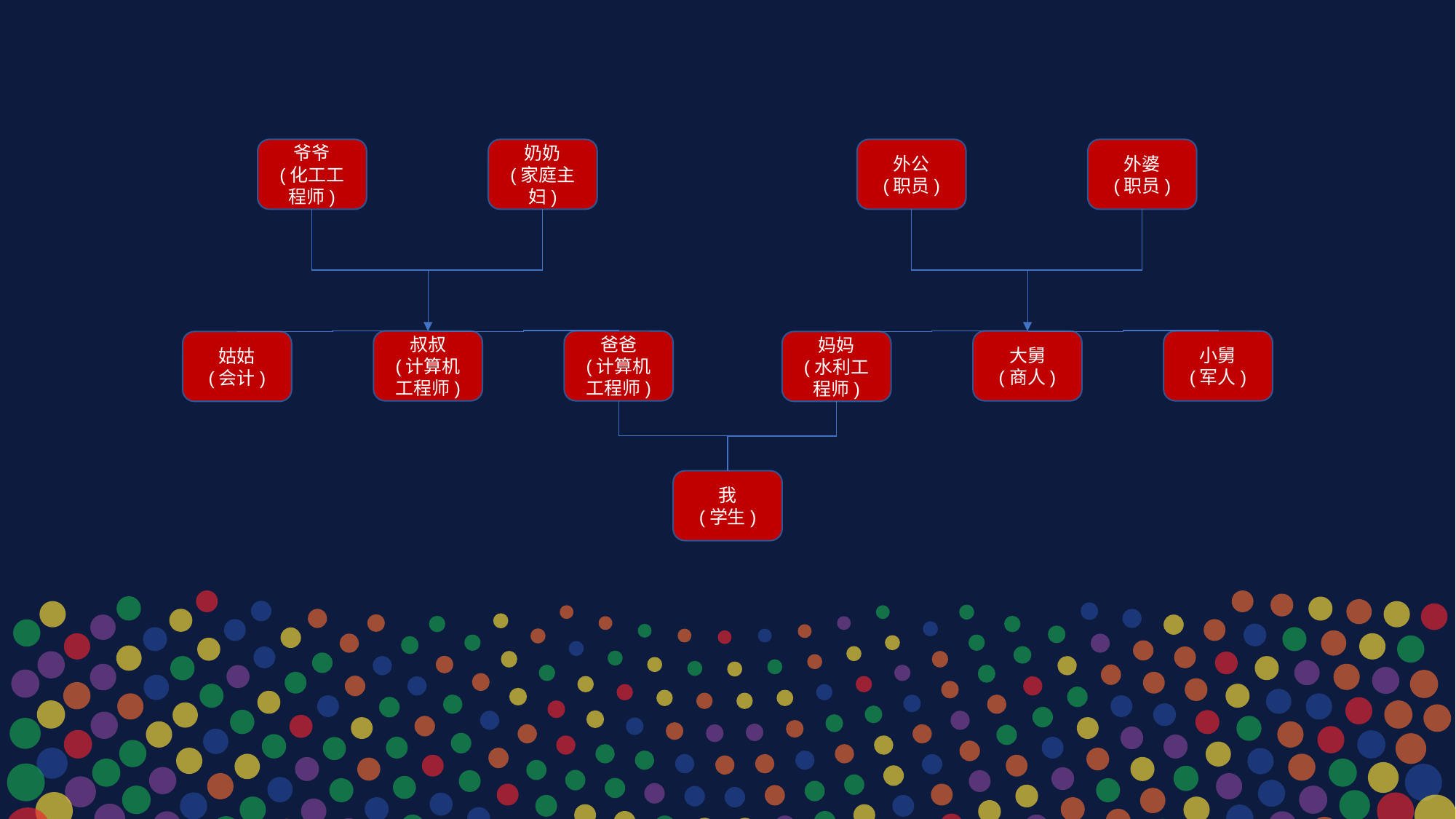

奶奶
(家庭主妇)
爷爷
(化工工程师)
叔叔
(计算机工程师)
爸爸
(计算机工程师)
姑姑
(会计)
外婆
(职员)
外公
(职员)
大舅
(商人)
小舅
(军人)
妈妈
(水利工程师)
我
(学生)